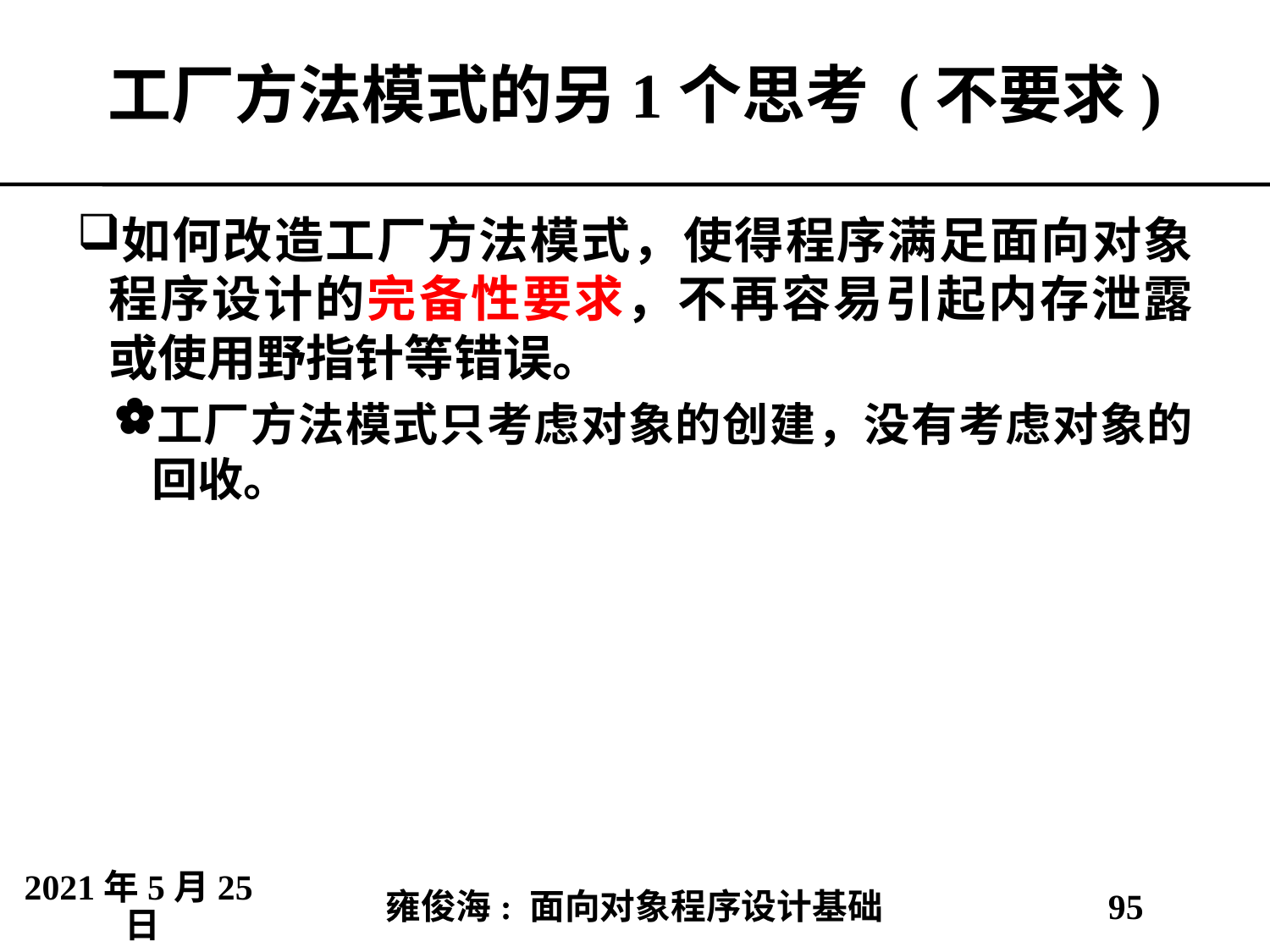

# 工厂方法模式的另1个思考 (不要求)

如何改造工厂方法模式，使得程序满足面向对象程序设计的完备性要求，不再容易引起内存泄露或使用野指针等错误。
工厂方法模式只考虑对象的创建，没有考虑对象的回收。
2021年5月25日
雍俊海: 面向对象程序设计基础
95